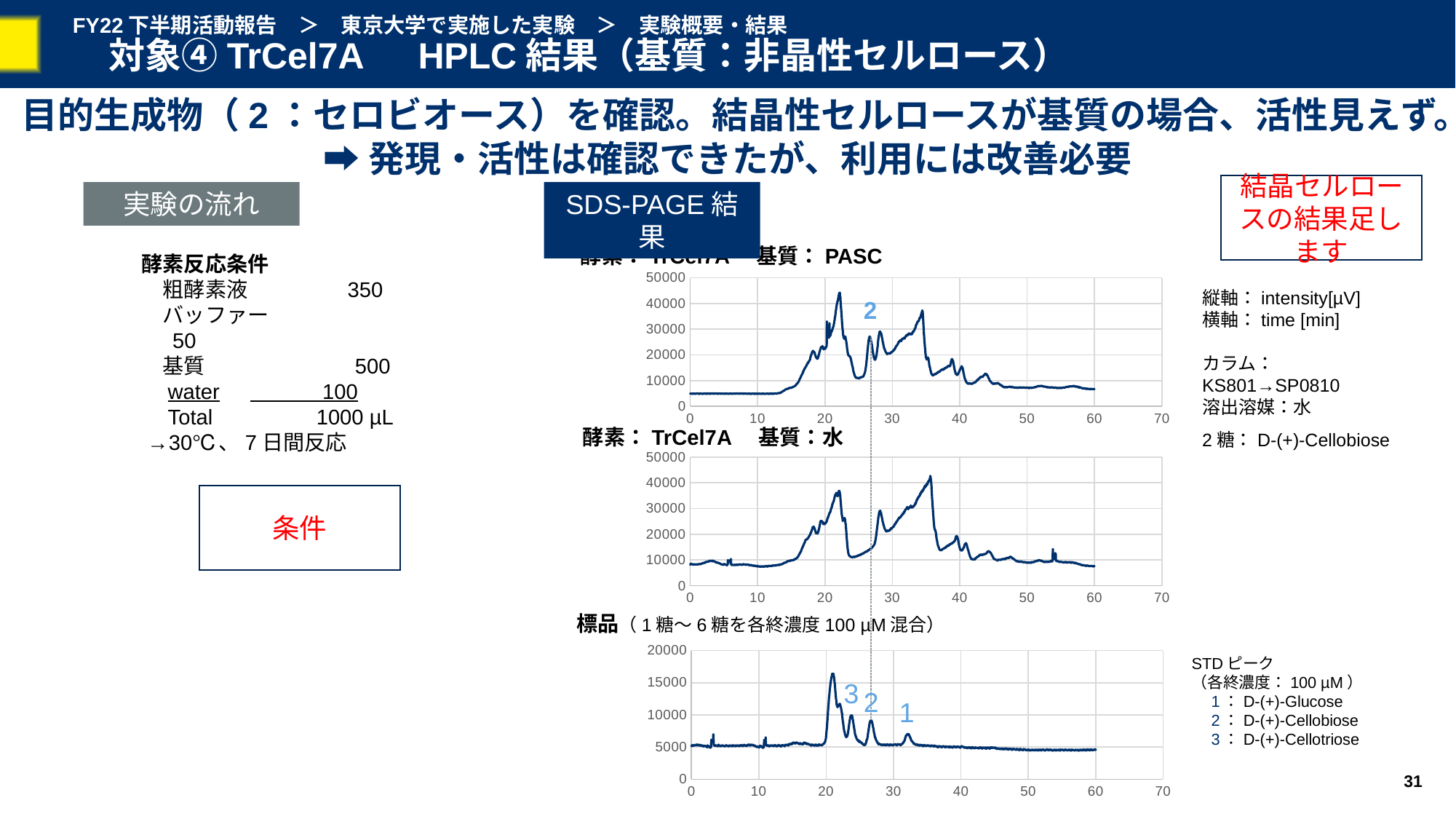

# FY22下半期活動報告　＞　東京大学で実施した実験　＞　実験概要・結果 　対象④TrCel7A　HPLC結果（基質：非晶性セルロース）
目的生成物（2：セロビオース）を確認。結晶性セルロースが基質の場合、活性見えず。
➡発現・活性は確認できたが、利用には改善必要

結晶セルロースの結果足します
実験の流れ
SDS-PAGE結果
酵素：TrCel7A　基質：PASC
酵素反応条件
　粗酵素液　 　　　 350
　バッファー　	　　 50
　基質	　　   　　500
　water	            100
　Total	           1000 µL
 →30℃、7日間反応

### Chart

| Category | Intensity |
|---|---|
縦軸：intensity[µV]
横軸：time [min]

カラム：KS801→SP0810
溶出溶媒：水

2糖：D-(+)-Cellobiose
2
酵素：TrCel7A　基質：水

### Chart

| Category | Intensity |
|---|---|
条件
標品（1糖～6糖を各終濃度100 µM混合）

### Chart

| Category | Intensity |
|---|---|
STDピーク
（各終濃度：100 µM）
　1：D-(+)-Glucose
　2：D-(+)-Cellobiose
　3：D-(+)-Cellotriose
3
2
1
31